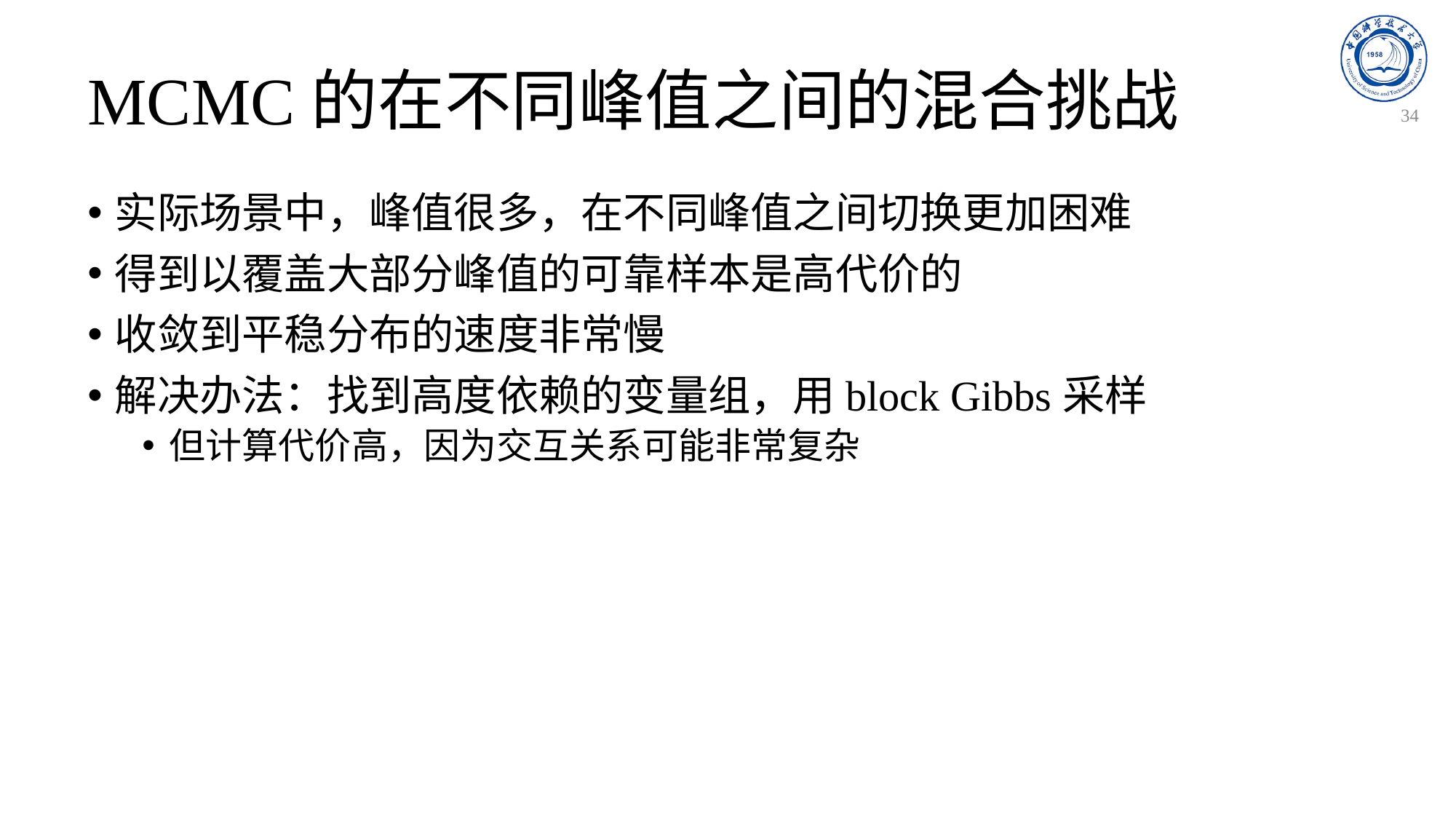

# MCMC的在不同峰值之间的混合挑战
34
实际场景中，峰值很多，在不同峰值之间切换更加困难
得到以覆盖大部分峰值的可靠样本是高代价的
收敛到平稳分布的速度非常慢
解决办法：找到高度依赖的变量组，用block Gibbs采样
但计算代价高，因为交互关系可能非常复杂